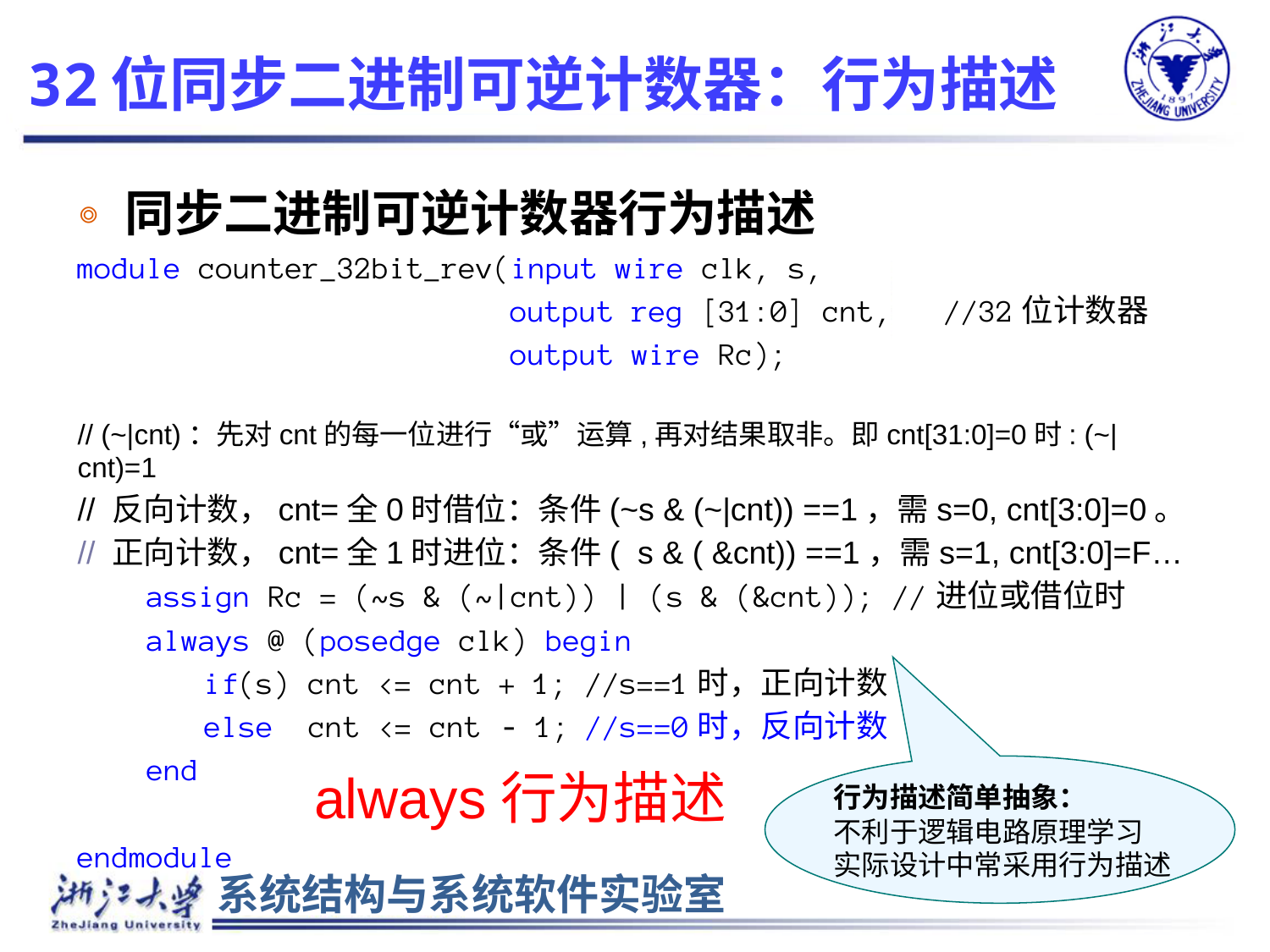

# 32位同步二进制可逆计数器：行为描述
同步二进制可逆计数器行为描述
module counter_32bit_rev(input wire clk, s,
			   output reg [31:0] cnt,   //32位计数器
			   output wire Rc);

// (~|cnt)：先对cnt的每一位进行“或”运算,再对结果取非。即cnt[31:0]=0时: (~|cnt)=1
// 反向计数，cnt=全0时借位：条件(~s & (~|cnt)) ==1，需s=0, cnt[3:0]=0。
// 正向计数，cnt=全1时进位：条件(  s & ( &cnt)) ==1，需s=1, cnt[3:0]=F…
    assign Rc = (~s & (~|cnt)) | (s & (&cnt)); //进位或借位时
    always @ (posedge clk) begin
	if(s) cnt <= cnt + 1;	//s==1时，正向计数
	else  cnt <= cnt ‐ 1;	//s==0时，反向计数
    end

endmodule

always行为描述
行为描述简单抽象：
不利于逻辑电路原理学习
实际设计中常采用行为描述